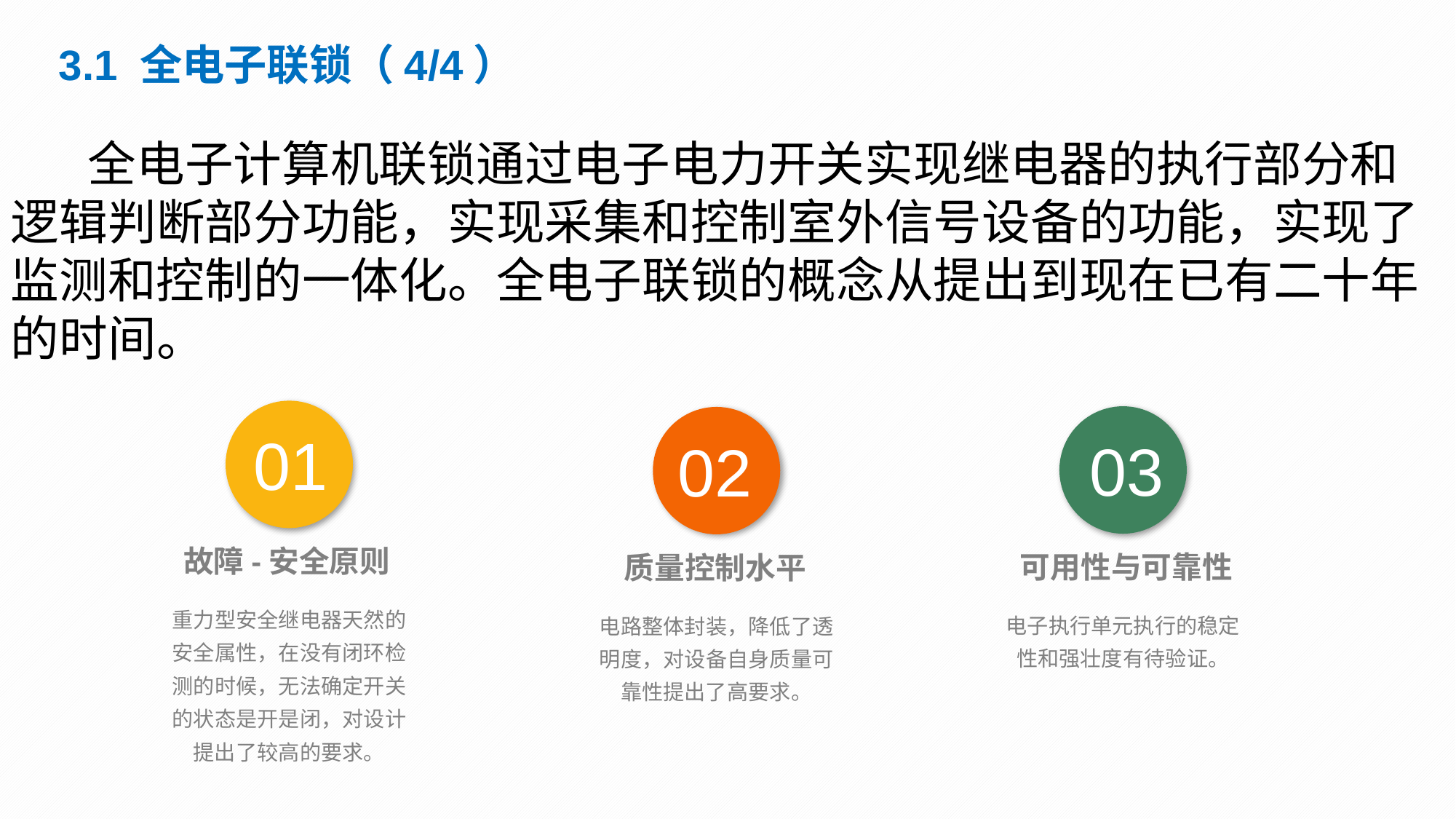

3.1 全电子联锁（4/4）
      全电子计算机联锁通过电子电力开关实现继电器的执行部分和逻辑判断部分功能，实现采集和控制室外信号设备的功能，实现了监测和控制的一体化。全电子联锁的概念从提出到现在已有二十年的时间。

01
03
02
故障-安全原则
可用性与可靠性
质量控制水平
重力型安全继电器天然的安全属性，在没有闭环检测的时候，无法确定开关的状态是开是闭，对设计提出了较高的要求。
电子执行单元执行的稳定性和强壮度有待验证。
电路整体封装，降低了透明度，对设备自身质量可靠性提出了高要求。